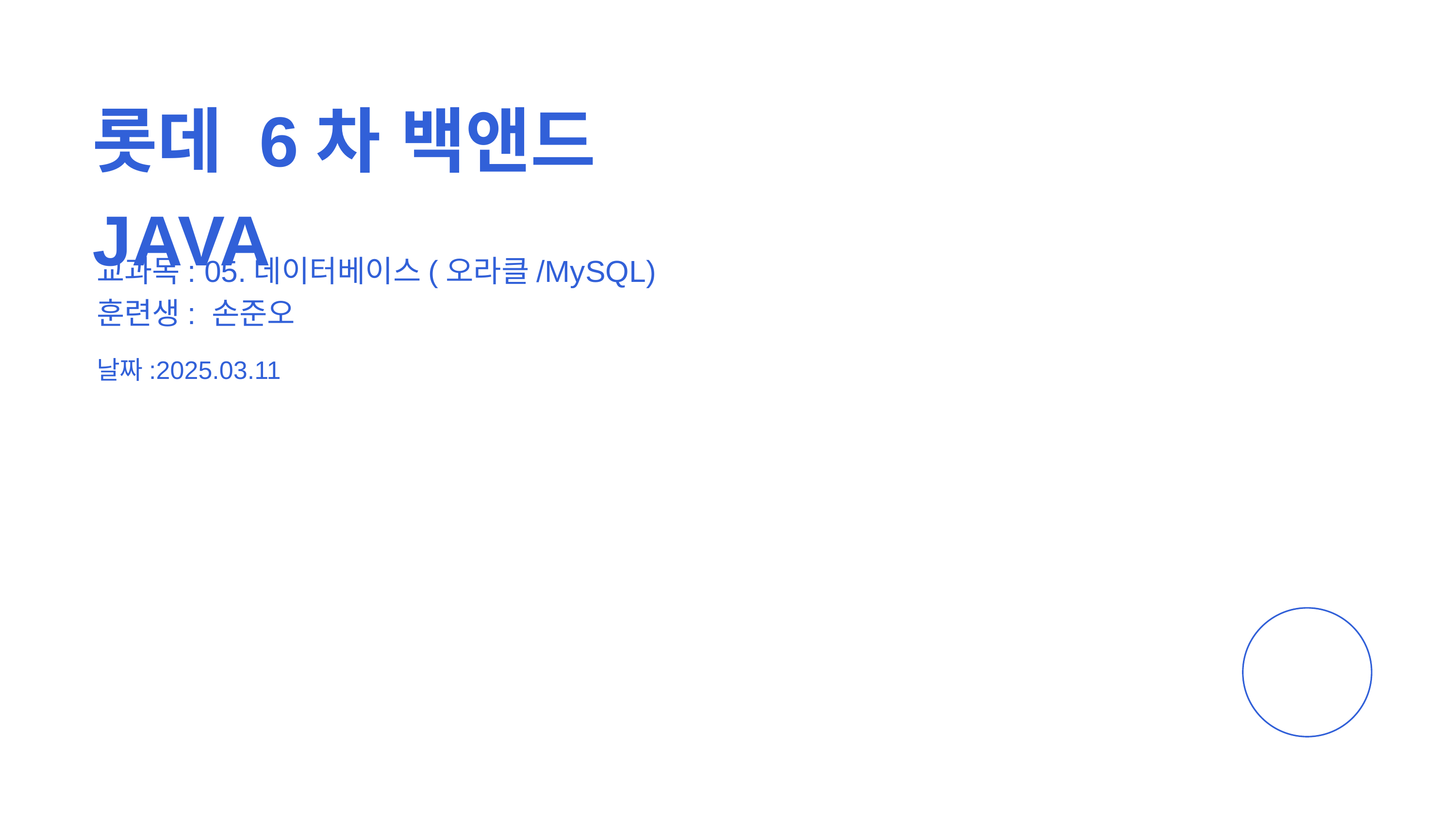

롯데 6차 백앤드 JAVA
교과목: 05.데이터베이스(오라클/MySQL)
훈련생: 손준오
날짜:2025.03.11